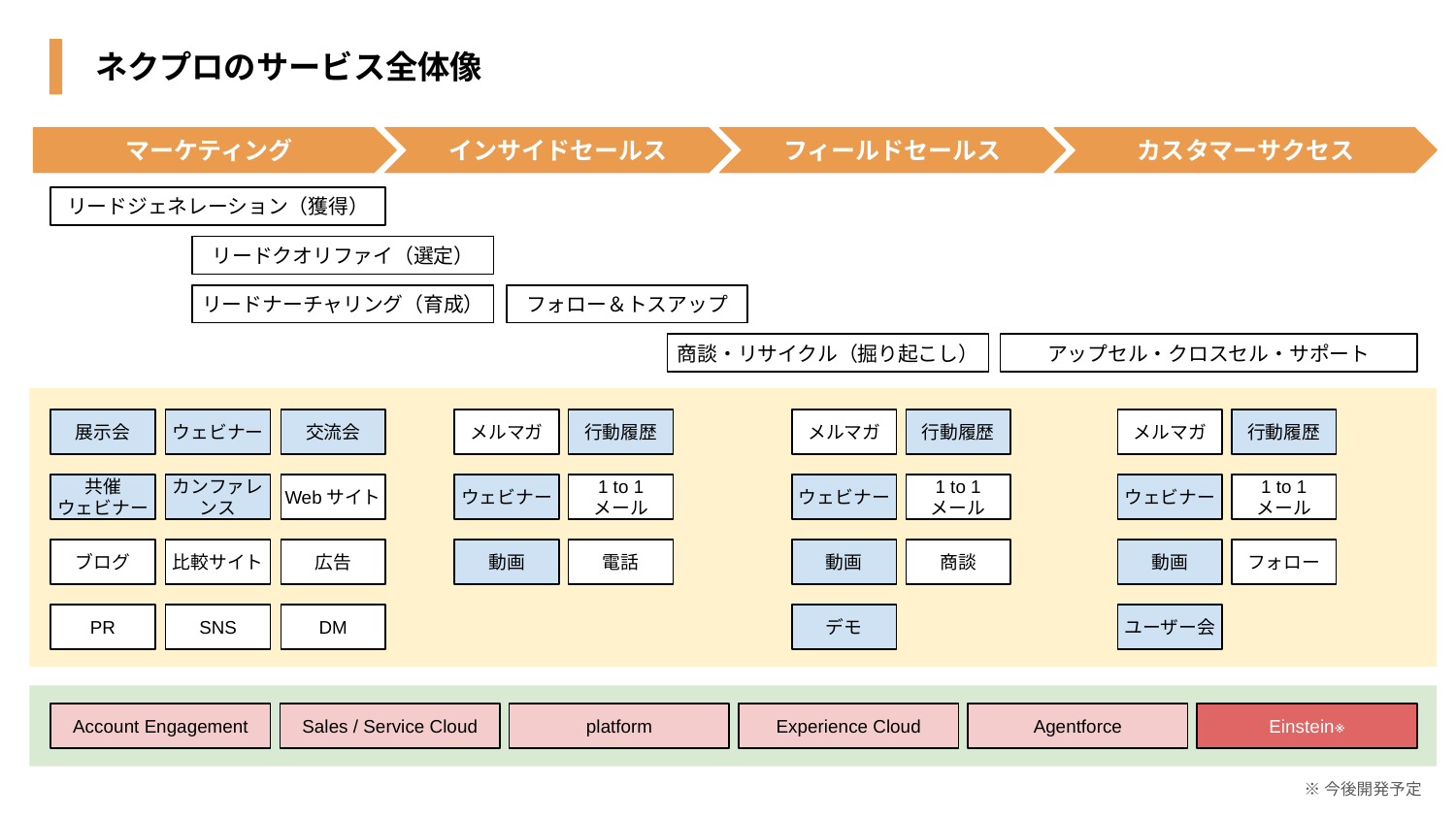

ネクプロのサービス全体像

マーケティング
インサイドセールス
フィールドセールス
カスタマーサクセス
リードジェネレーション（獲得）
リードクオリファイ（選定）
リードナーチャリング（育成）
フォロー＆トスアップ
アップセル・クロスセル・サポート
商談・リサイクル（掘り起こし）

展示会
ウェビナー
交流会
メルマガ
行動履歴
メルマガ
行動履歴
メルマガ
行動履歴
共催
ウェビナー
カンファレンス
Webサイト
ウェビナー
1 to 1
メール
ウェビナー
1 to 1
メール
ウェビナー
1 to 1
メール
ブログ
比較サイト
広告
動画
電話
動画
商談
動画
フォロー
PR
SNS
DM
デモ
ユーザー会

Account Engagement
Sales / Service Cloud
platform
Experience Cloud
Agentforce
Einstein※
※今後開発予定